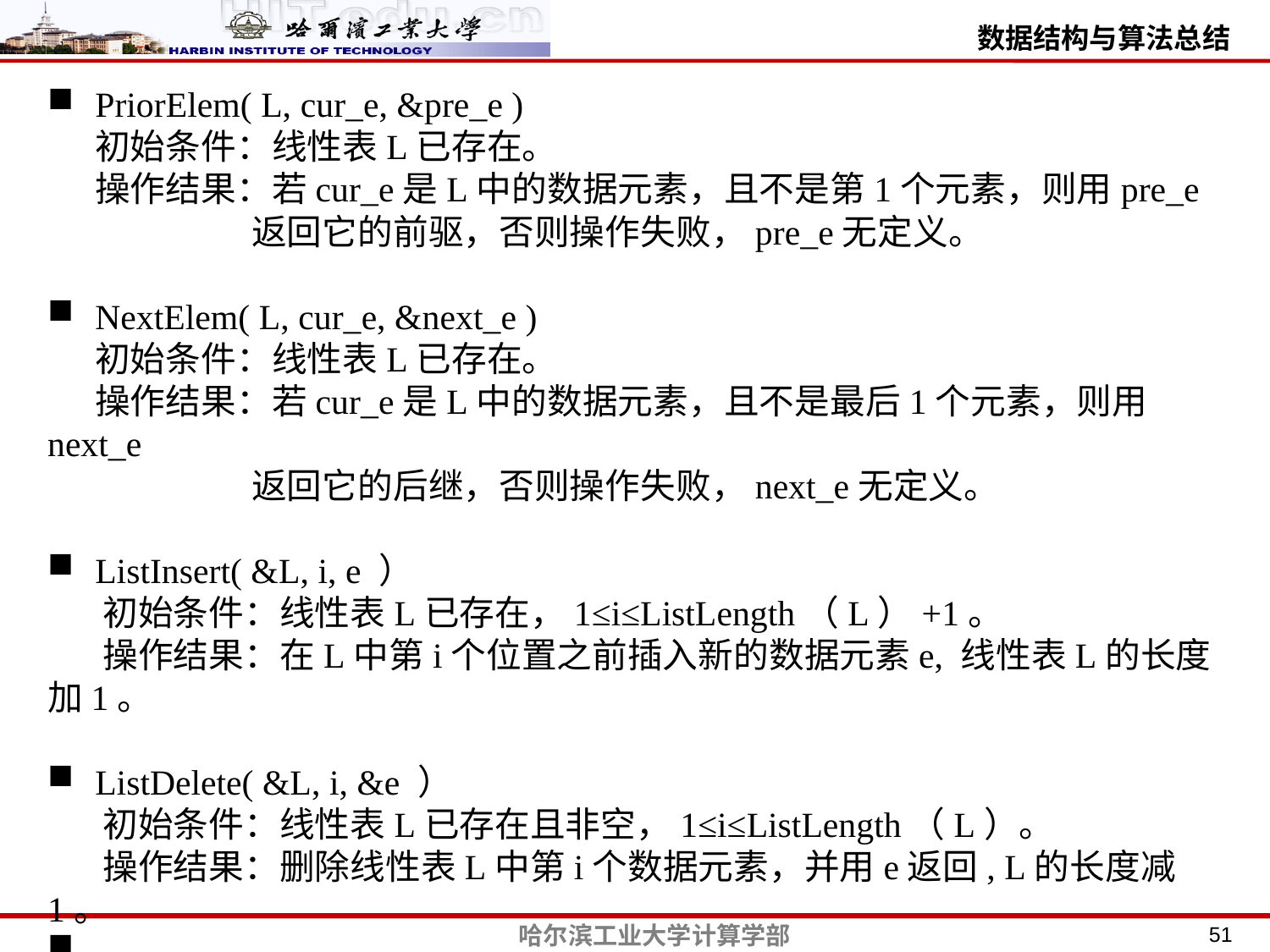

PriorElem( L, cur_e, &pre_e )
     初始条件：线性表L已存在。
     操作结果：若cur_e是L中的数据元素，且不是第1个元素，则用pre_e
                         返回它的前驱，否则操作失败，pre_e无定义。

NextElem( L, cur_e, &next_e )
     初始条件：线性表L已存在。
     操作结果：若cur_e是L中的数据元素，且不是最后1个元素，则用next_e
                         返回它的后继，否则操作失败，next_e无定义。

ListInsert( &L, i, e ）
      初始条件：线性表L已存在，1≤i≤ListLength（L）+1。
      操作结果：在L中第i个位置之前插入新的数据元素e, 线性表L的长度加1。

ListDelete( &L, i, &e ）
      初始条件：线性表L已存在且非空，1≤i≤ListLength（L）。
      操作结果：删除线性表L中第i个数据元素，并用e返回, L的长度减1。
……
}ADT List